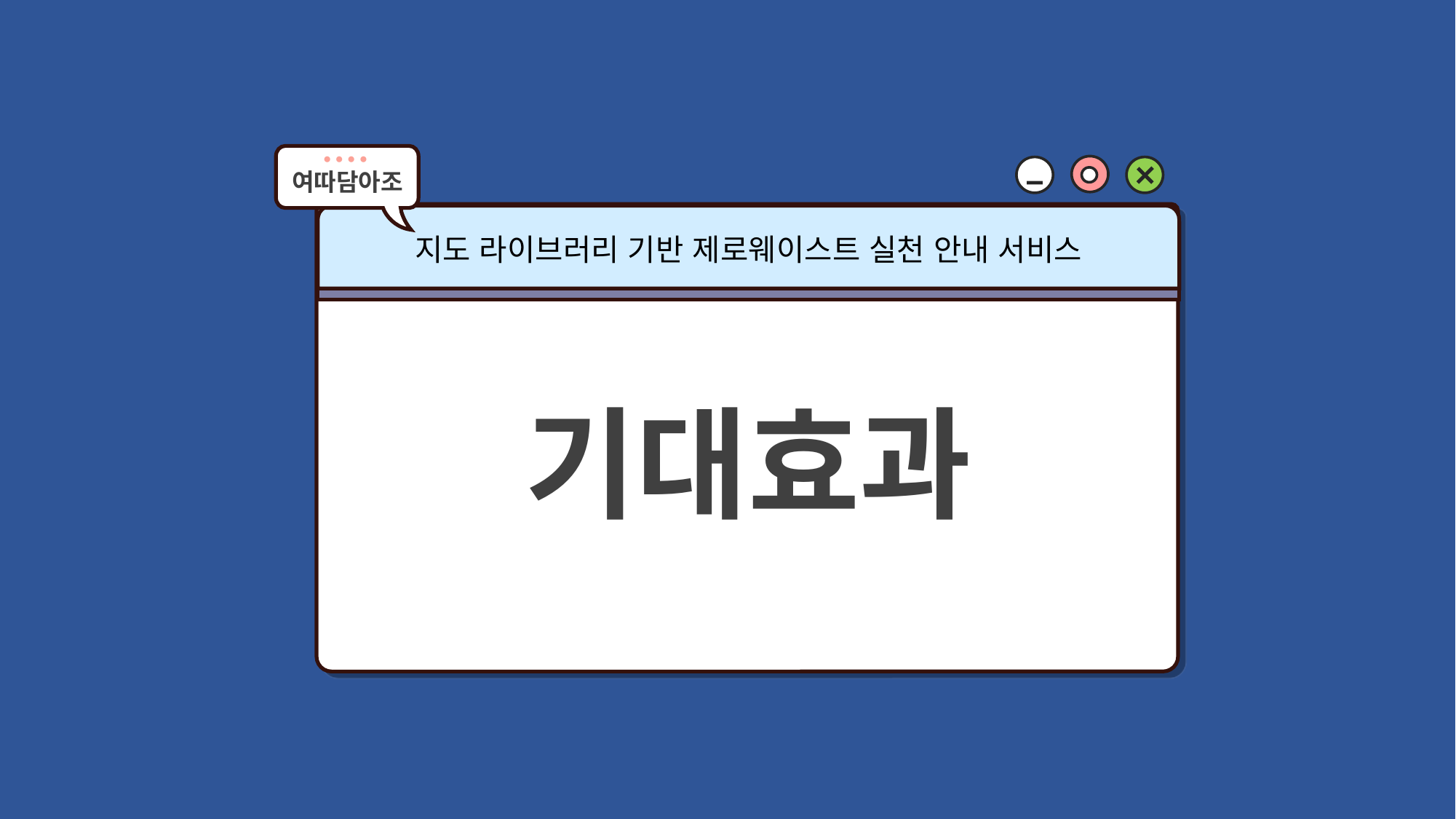

● ● ● ●
여따담아조

지도 라이브러리 기반 제로웨이스트 실천 안내 서비스

기대효과